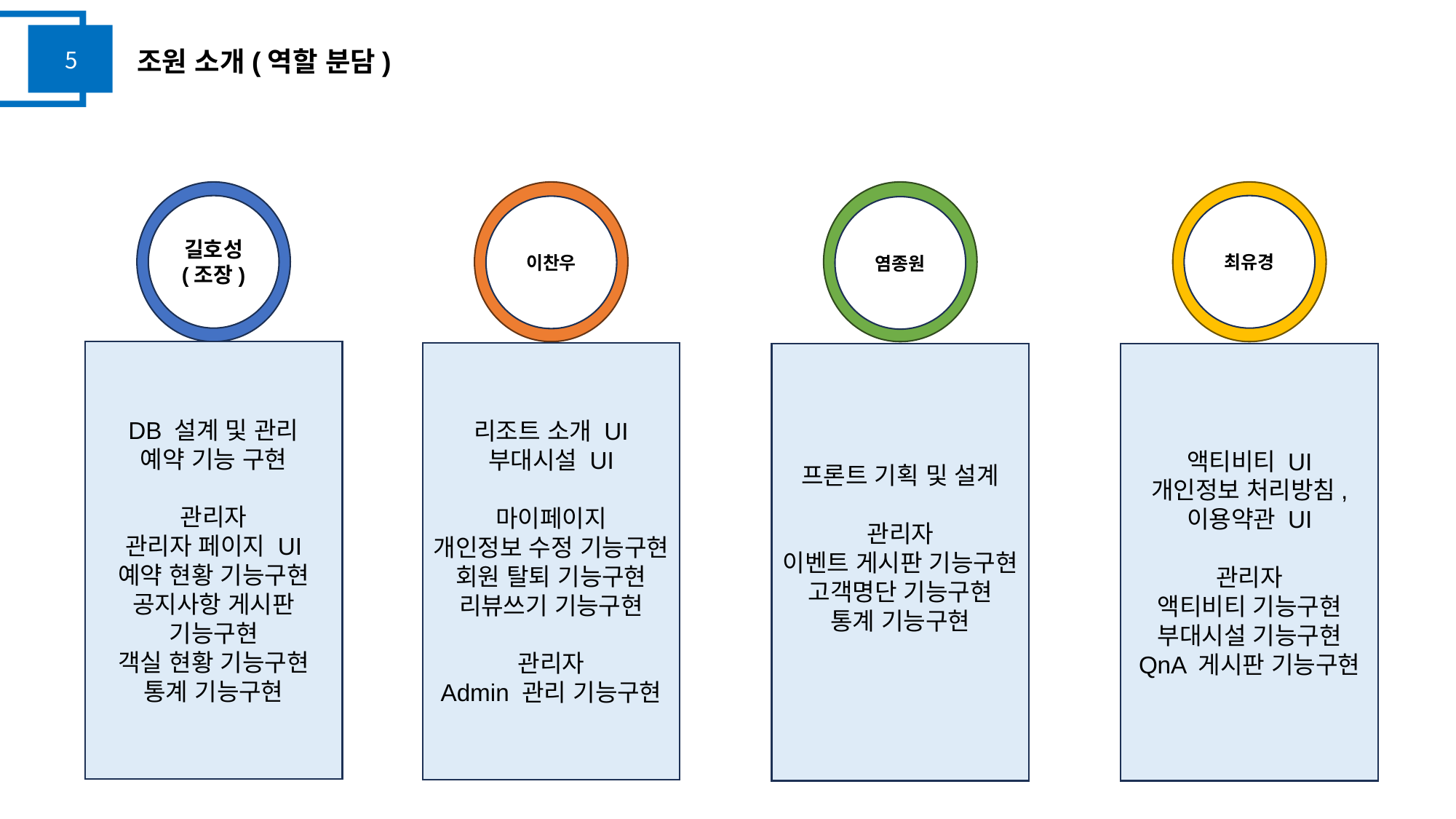

조원 소개(역할 분담)

길호성
(조장)
최유경
이찬우
염종원
DB 설계 및 관리
예약 기능 구현

관리자
관리자 페이지 UI
예약 현황 기능구현
공지사항 게시판 기능구현
객실 현황 기능구현
통계 기능구현
리조트 소개 UI
부대시설 UI

마이페이지
개인정보 수정 기능구현
회원 탈퇴 기능구현
리뷰쓰기 기능구현

관리자
Admin 관리 기능구현
프론트 기획 및 설계

관리자
이벤트 게시판 기능구현
고객명단 기능구현
통계 기능구현

액티비티 UI
개인정보 처리방침,
이용약관 UI

관리자
액티비티 기능구현
부대시설 기능구현
QnA 게시판 기능구현